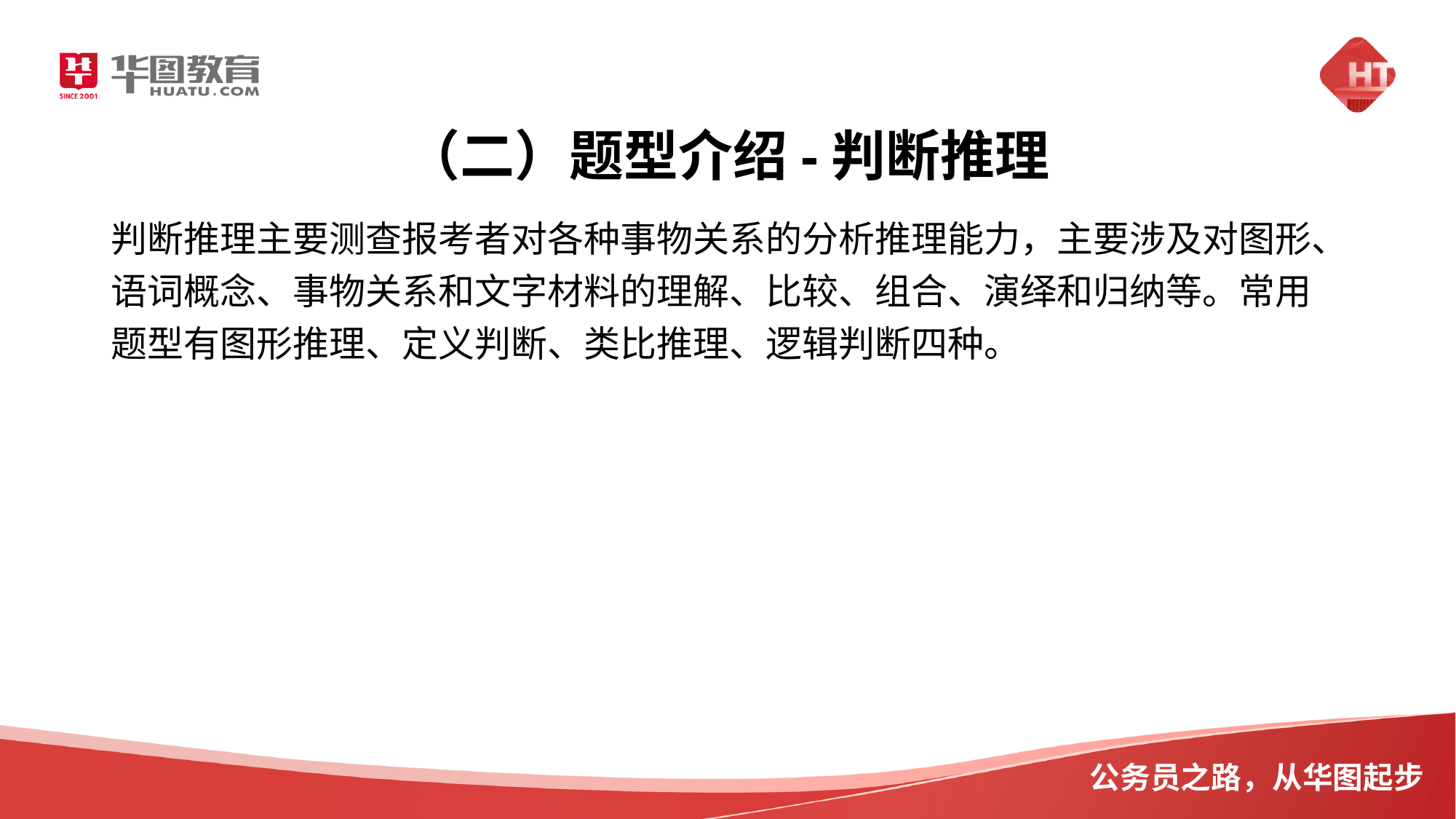

# （二）题型介绍-判断推理
判断推理主要测查报考者对各种事物关系的分析推理能力，主要涉及对图形、语词概念、事物关系和文字材料的理解、比较、组合、演绎和归纳等。常用题型有图形推理、定义判断、类比推理、逻辑判断四种。